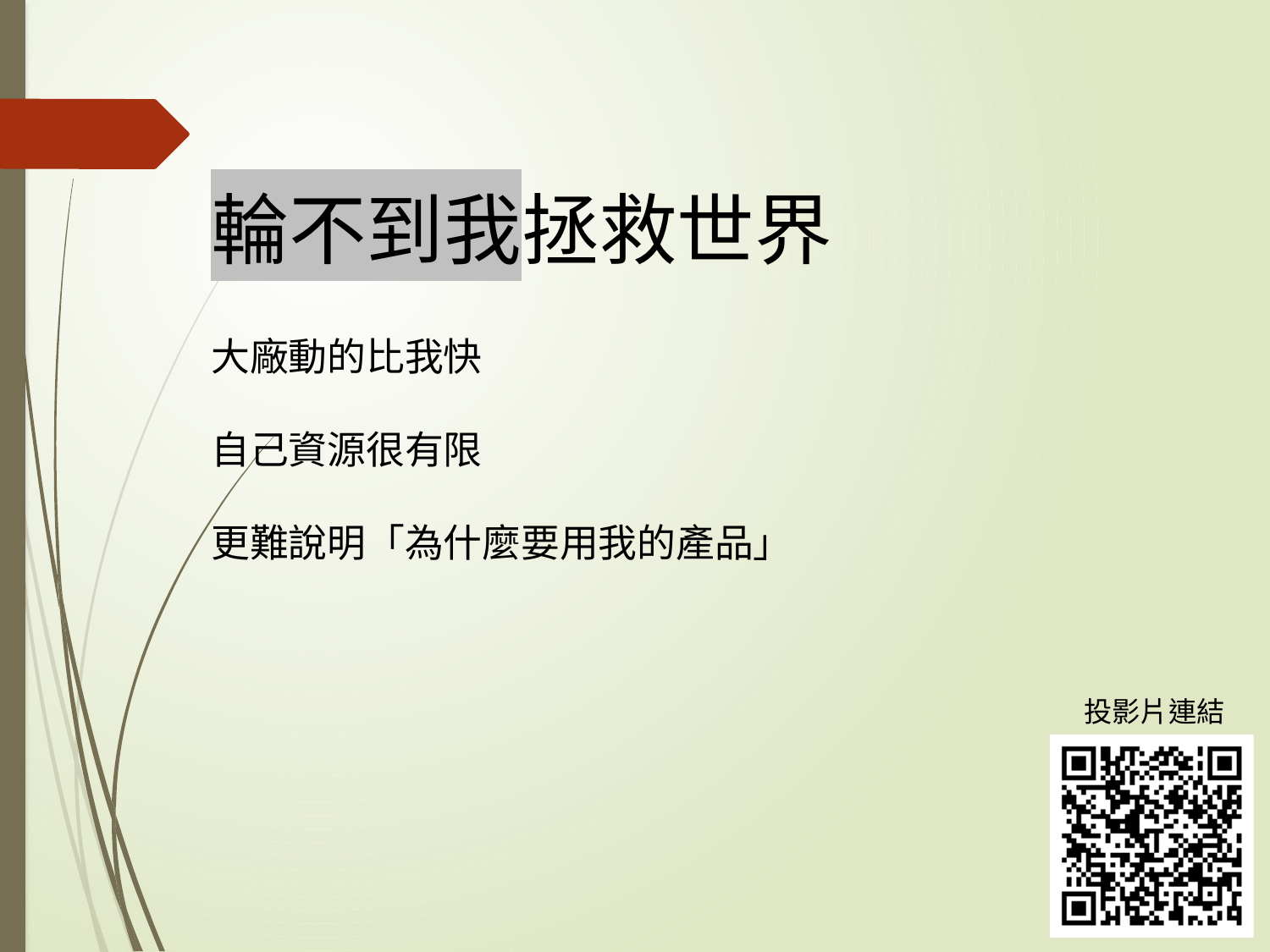

輪不到我拯救世界
大廠動的比我快

自己資源很有限

更難說明「為什麼要用我的產品」